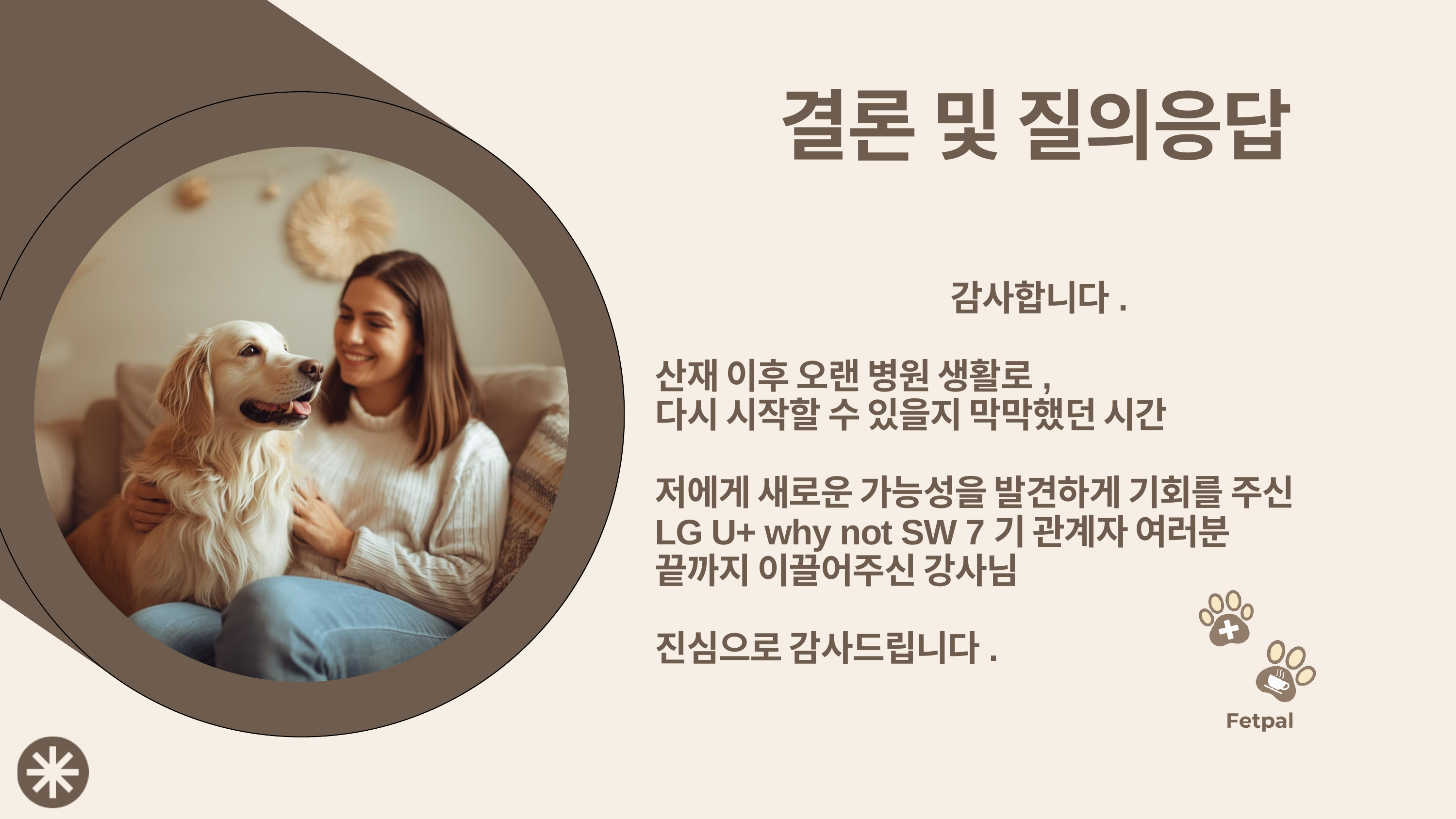

결론 및 질의응답

감사합니다.

산재 이후 오랜 병원 생활로,
다시 시작할 수 있을지 막막했던 시간

저에게 새로운 가능성을 발견하게 기회를 주신
LG U+ why not SW 7기 관계자 여러분
끝까지 이끌어주신 강사님

진심으로 감사드립니다.